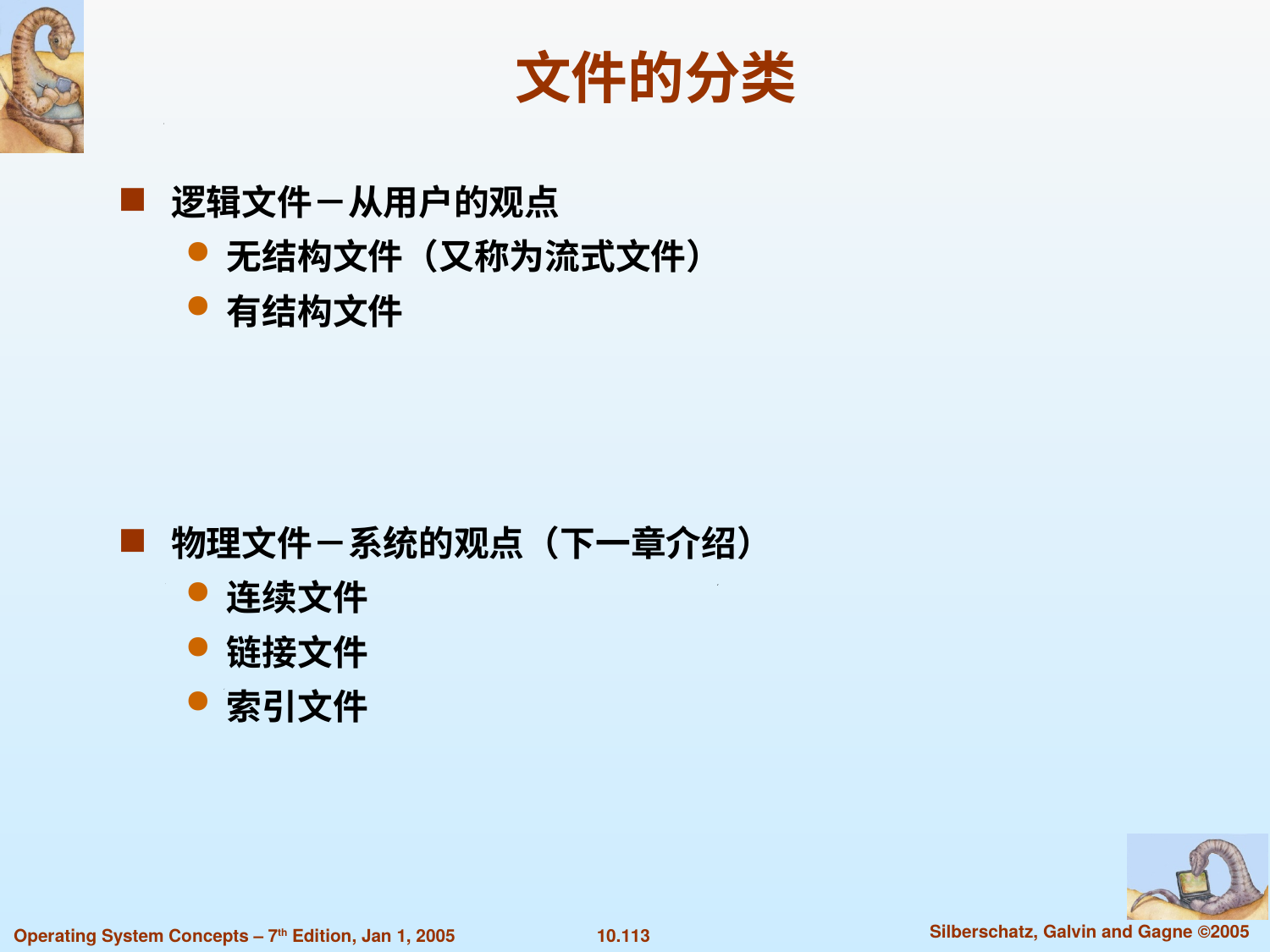

文件的分类
逻辑文件－从用户的观点
无结构文件（又称为流式文件）
有结构文件

物理文件－系统的观点（下一章介绍）
连续文件
链接文件
索引文件